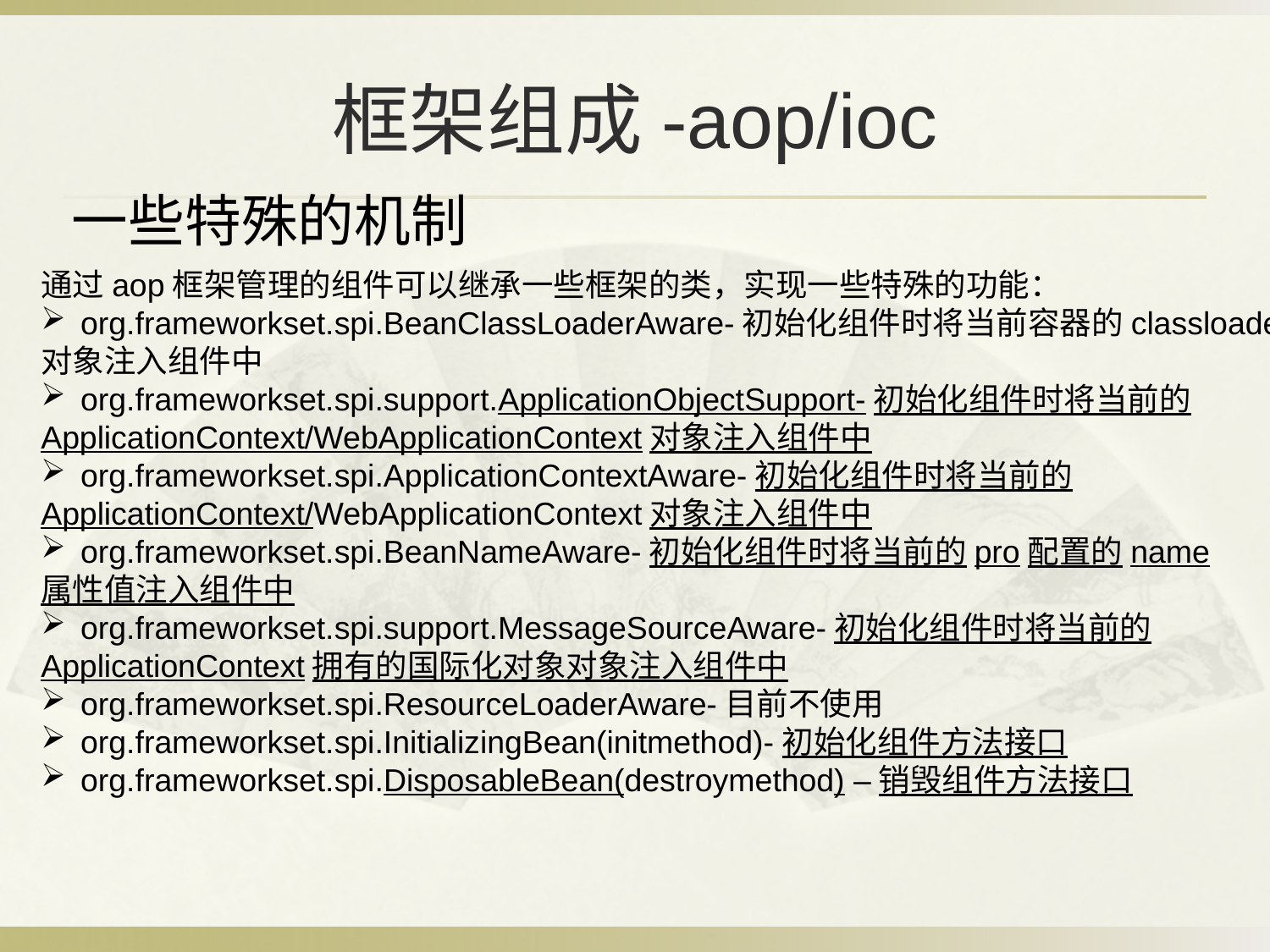

# 框架组成-aop/ioc
一些特殊的机制

通过aop框架管理的组件可以继承一些框架的类，实现一些特殊的功能：
org.frameworkset.spi.BeanClassLoaderAware-初始化组件时将当前容器的classloader
对象注入组件中
org.frameworkset.spi.support.ApplicationObjectSupport-初始化组件时将当前的
ApplicationContext/WebApplicationContext对象注入组件中
org.frameworkset.spi.ApplicationContextAware-初始化组件时将当前的
ApplicationContext/WebApplicationContext对象注入组件中
org.frameworkset.spi.BeanNameAware-初始化组件时将当前的pro配置的name
属性值注入组件中
org.frameworkset.spi.support.MessageSourceAware-初始化组件时将当前的
ApplicationContext拥有的国际化对象对象注入组件中
org.frameworkset.spi.ResourceLoaderAware-目前不使用
org.frameworkset.spi.InitializingBean(initmethod)-初始化组件方法接口
org.frameworkset.spi.DisposableBean(destroymethod) –销毁组件方法接口